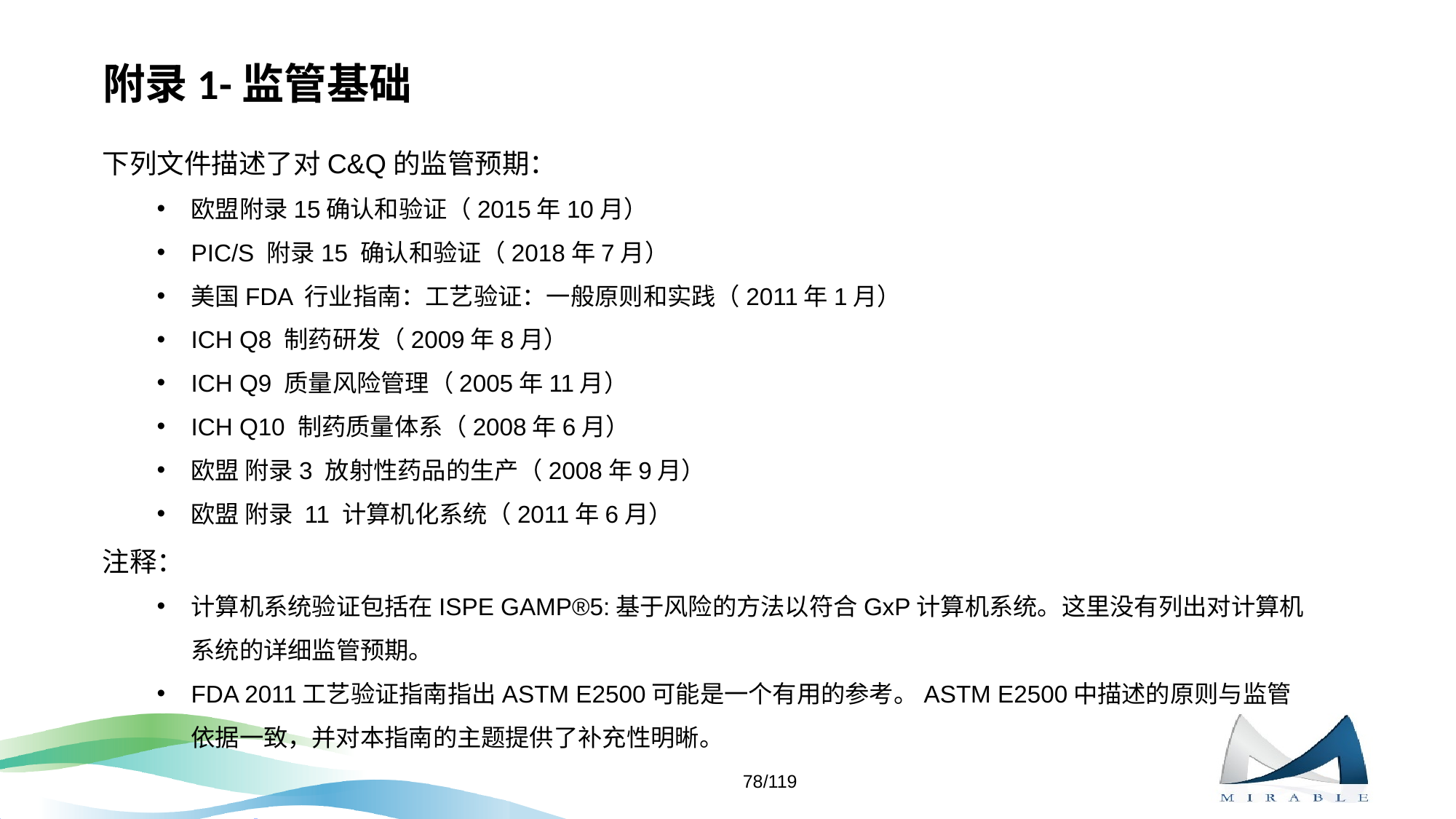

# 附录1-监管基础
下列文件描述了对C&Q的监管预期：
欧盟附录15确认和验证（2015年10月）
PIC/S 附录15 确认和验证（2018年7月）
美国FDA 行业指南：工艺验证：一般原则和实践（2011年1月）
ICH Q8 制药研发（2009年8月）
ICH Q9 质量风险管理（2005年11月）
ICH Q10 制药质量体系（2008年6月）
欧盟 附录3 放射性药品的生产（2008年9月）
欧盟 附录 11 计算机化系统（2011年6月）
注释：
计算机系统验证包括在ISPE GAMP®5:基于风险的方法以符合GxP计算机系统。这里没有列出对计算机系统的详细监管预期。
FDA 2011工艺验证指南指出ASTM E2500可能是一个有用的参考。ASTM E2500中描述的原则与监管依据一致，并对本指南的主题提供了补充性明晰。
78/119